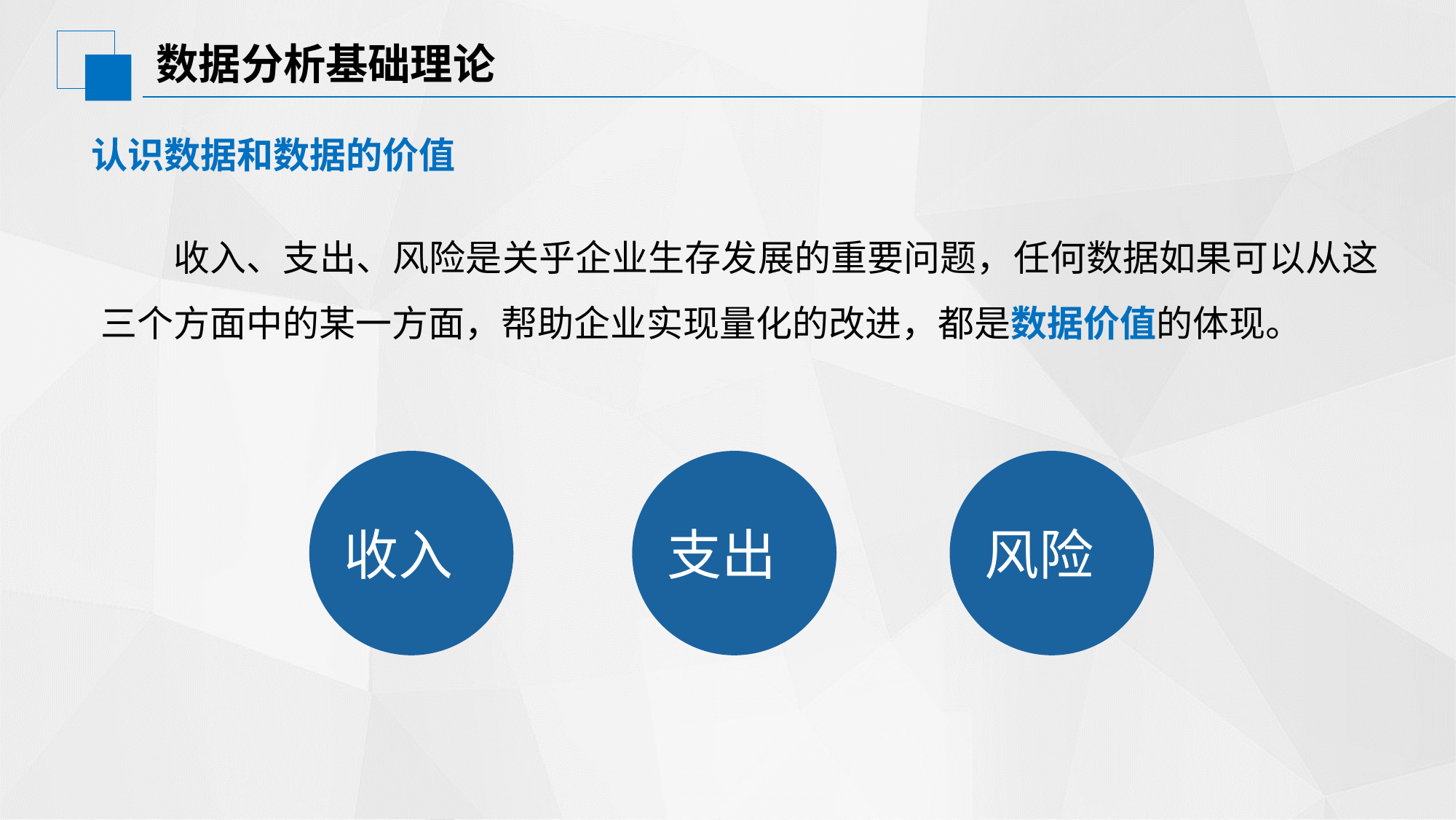

# 数据分析基础理论
认识数据和数据的价值
收入、支出、风险是关乎企业生存发展的重要问题，任何数据如果可以从这三个方面中的某一方面，帮助企业实现量化的改进，都是数据价值的体现。

收入

支出

风险